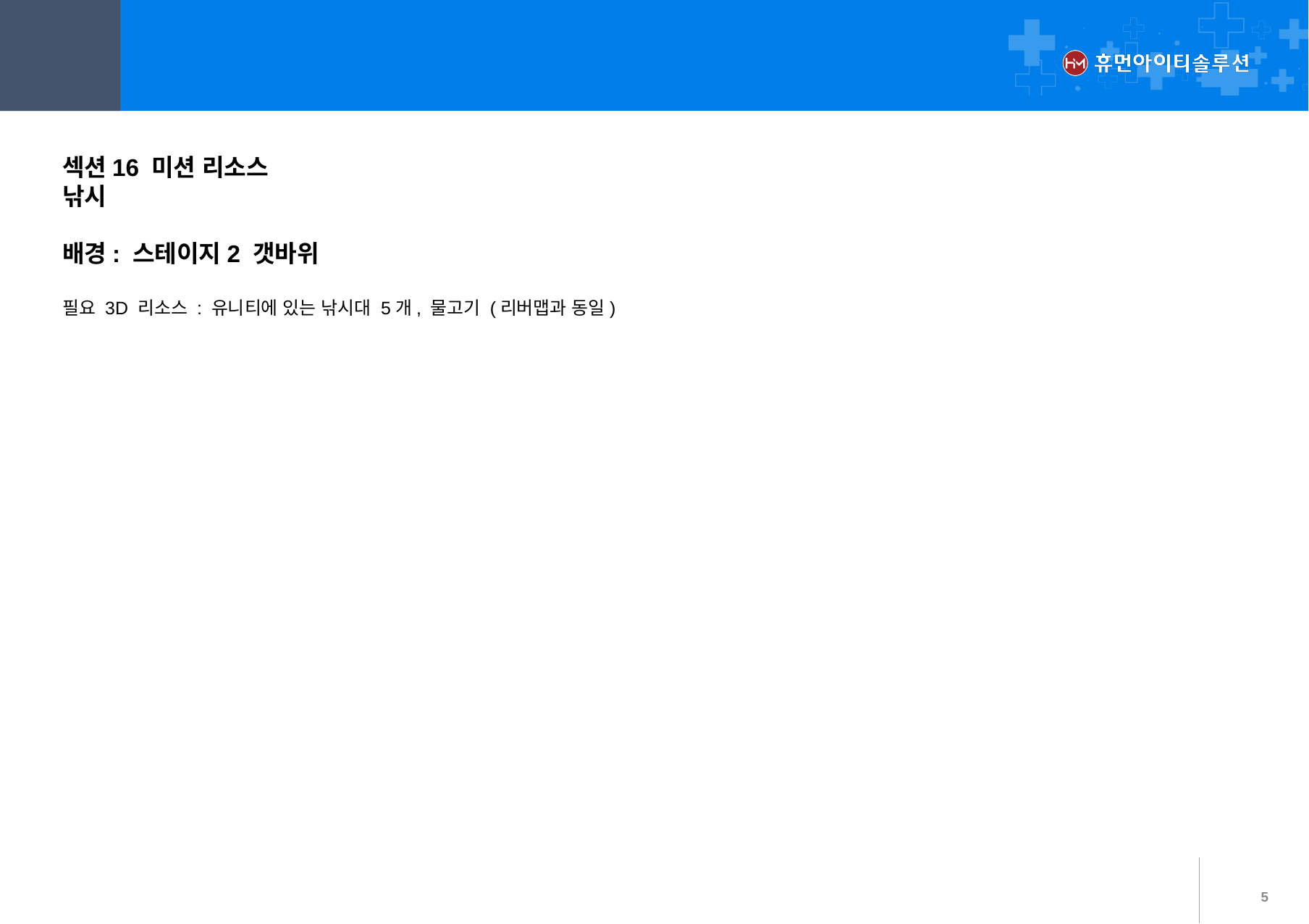

섹션16 미션 리소스
낚시

배경: 스테이지2 갯바위

필요 3D 리소스 : 유니티에 있는 낚시대 5개, 물고기 (리버맵과 동일)
5